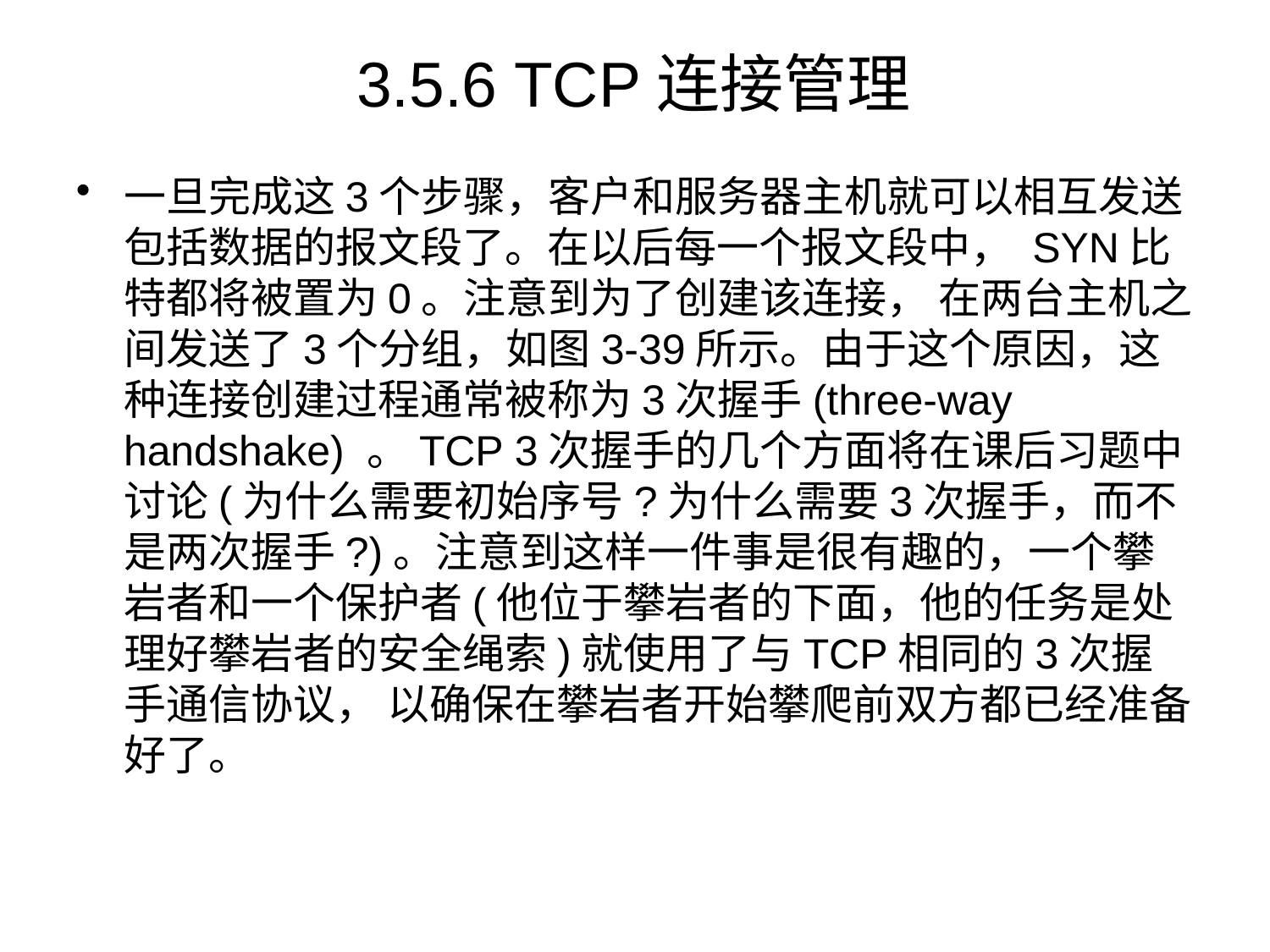

# 3.5.6 TCP连接管理
一旦完成这3个步骤，客户和服务器主机就可以相互发送包括数据的报文段了。在以后每一个报文段中， SYN比特都将被置为0。注意到为了创建该连接， 在两台主机之间发送了3个分组，如图3-39所示。由于这个原因，这种连接创建过程通常被称为3次握手(three-way handshake) 。TCP 3次握手的几个方面将在课后习题中讨论(为什么需要初始序号?为什么需要3次握手，而不是两次握手?)。注意到这样一件事是很有趣的，一个攀岩者和一个保护者(他位于攀岩者的下面，他的任务是处理好攀岩者的安全绳索)就使用了与TCP相同的3次握手通信协议， 以确保在攀岩者开始攀爬前双方都已经准备好了。